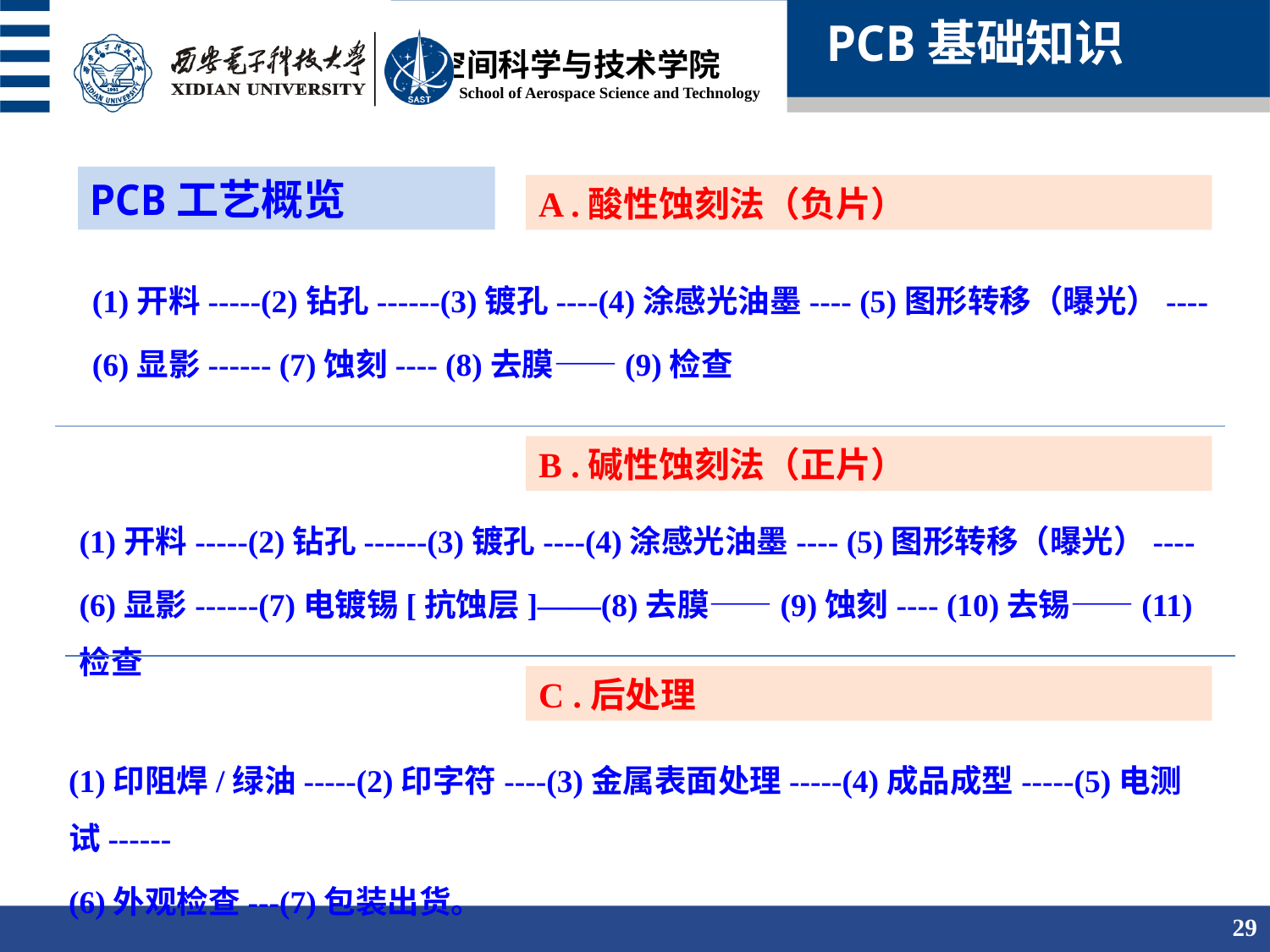

PCB基础知识
PCB工艺概览
A .酸性蚀刻法（负片）
(1)开料-----(2)钻孔------(3)镀孔----(4)涂感光油墨---- (5)图形转移（曝光）----
(6)显影------ (7)蚀刻---- (8)去膜——(9)检查
B .碱性蚀刻法（正片）
(1)开料-----(2)钻孔------(3)镀孔----(4)涂感光油墨---- (5)图形转移（曝光）----
(6)显影------(7)电镀锡[抗蚀层]——(8)去膜——(9)蚀刻---- (10)去锡——(11)检查
C .后处理
(1)印阻焊/绿油-----(2)印字符----(3)金属表面处理-----(4)成品成型-----(5)电测试------
(6)外观检查---(7)包装出货。